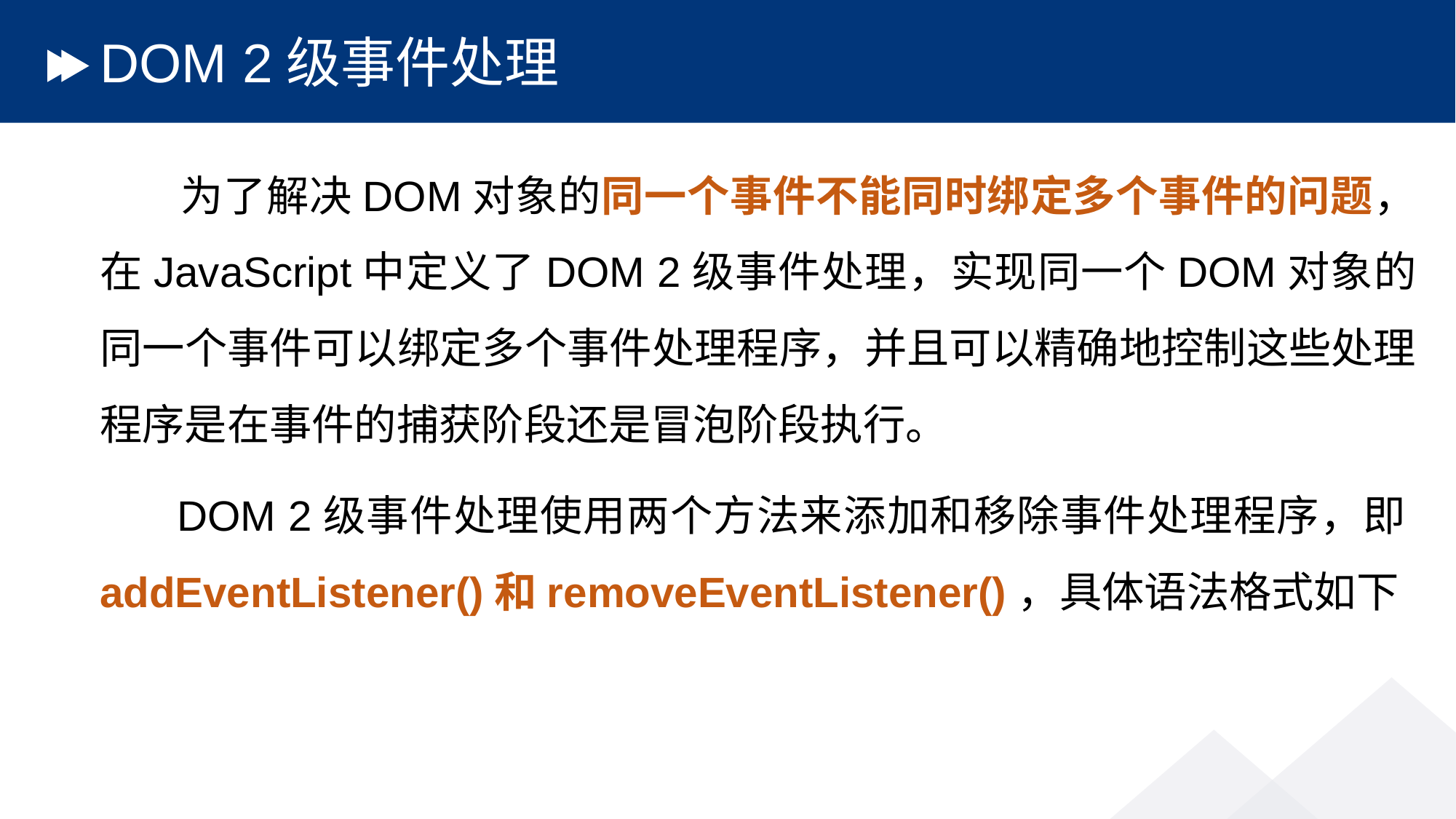

# DOM 2级事件处理
       为了解决DOM对象的同一个事件不能同时绑定多个事件的问题，在JavaScript中定义了DOM 2级事件处理，实现同一个DOM对象的同一个事件可以绑定多个事件处理程序，并且可以精确地控制这些处理程序是在事件的捕获阶段还是冒泡阶段执行。
      DOM 2级事件处理使用两个方法来添加和移除事件处理程序，即addEventListener()和removeEventListener()，具体语法格式如下